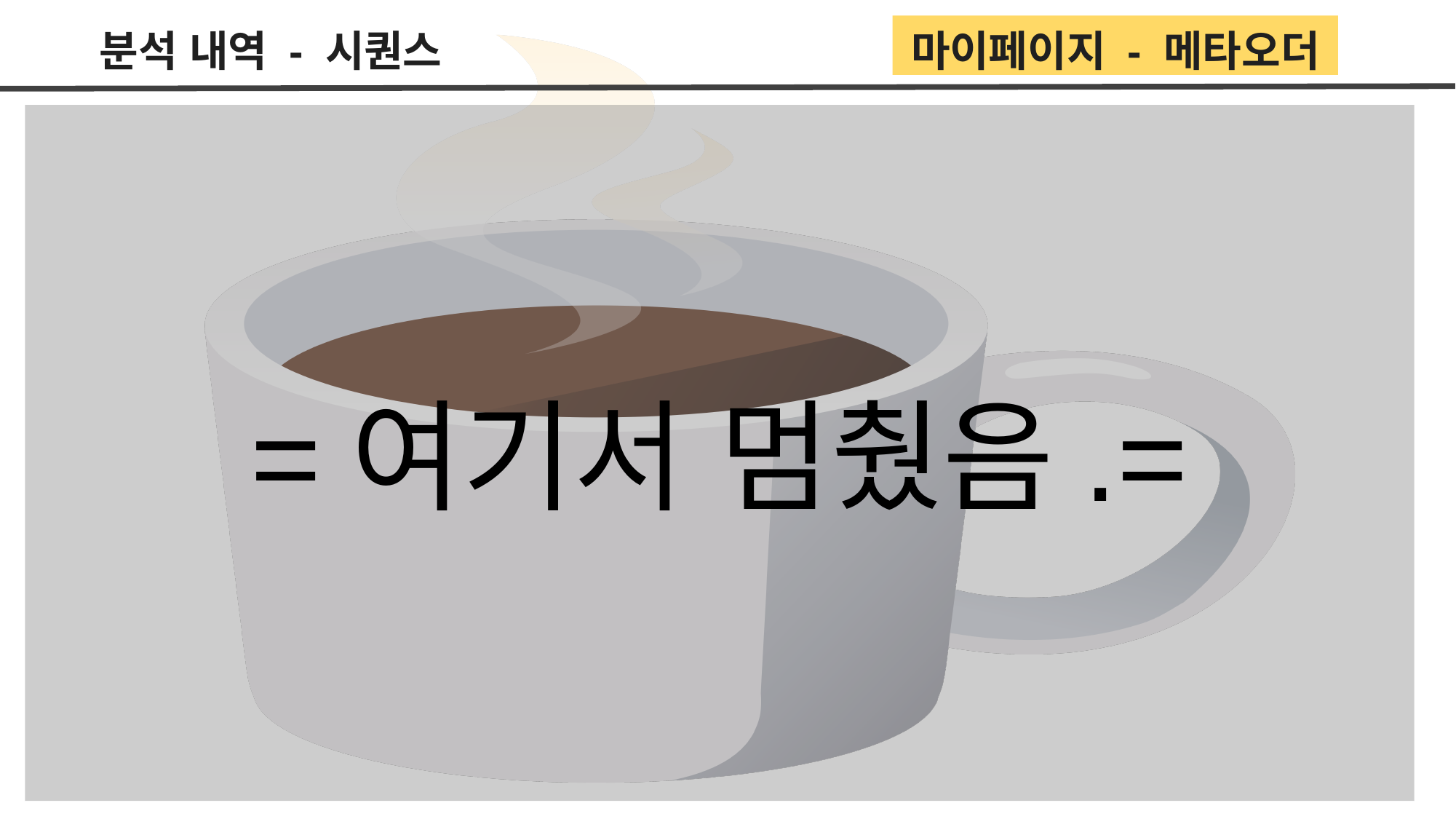

분석 내역 - 시퀀스
마이페이지 - 메타오더

=여기서 멈췄음.=